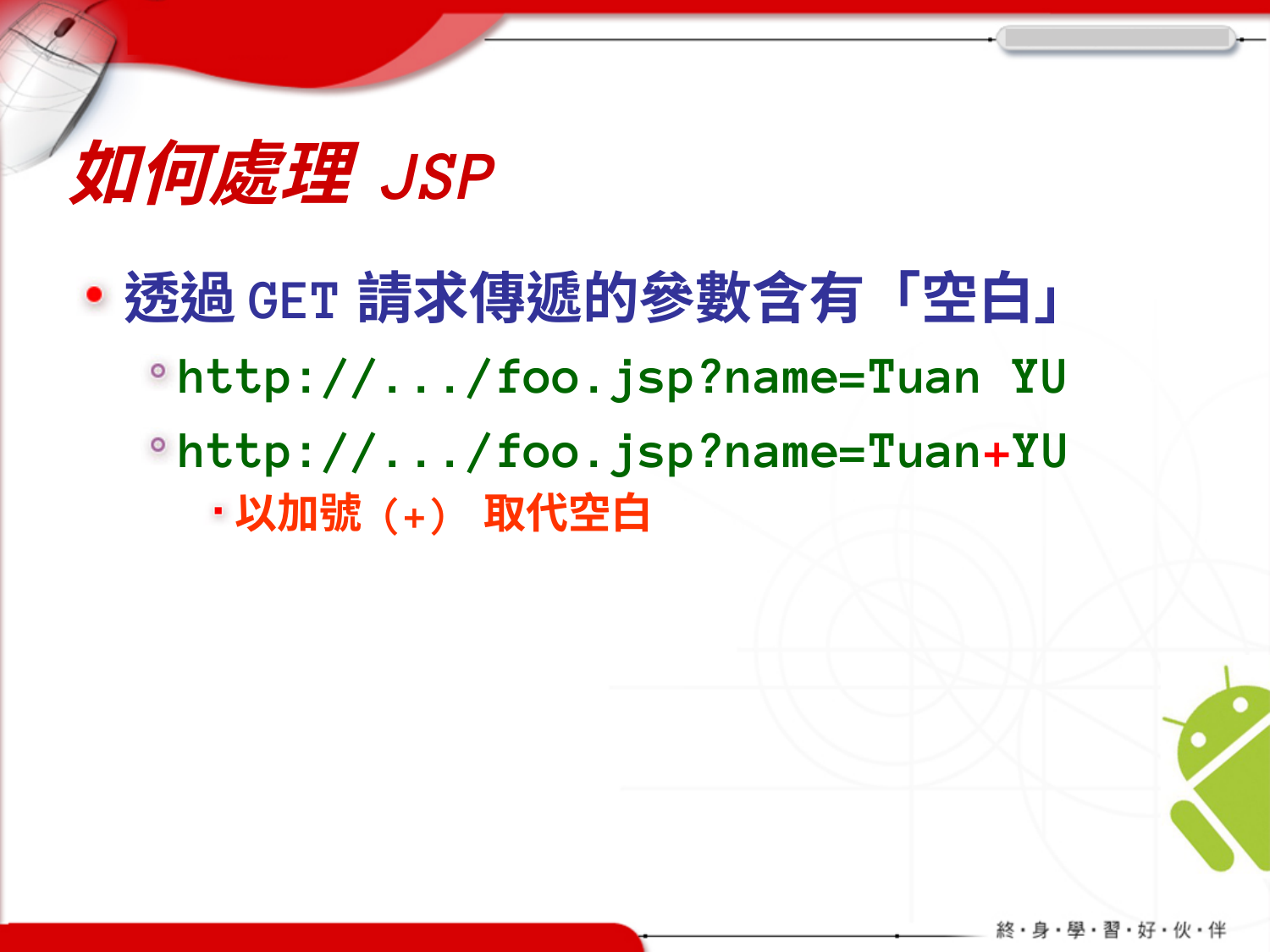

# 如何處理 JSP
透過GET請求傳遞的參數含有「空白」
http://.../foo.jsp?name=Tuan YU
http://.../foo.jsp?name=Tuan+YU
以加號 (+) 取代空白